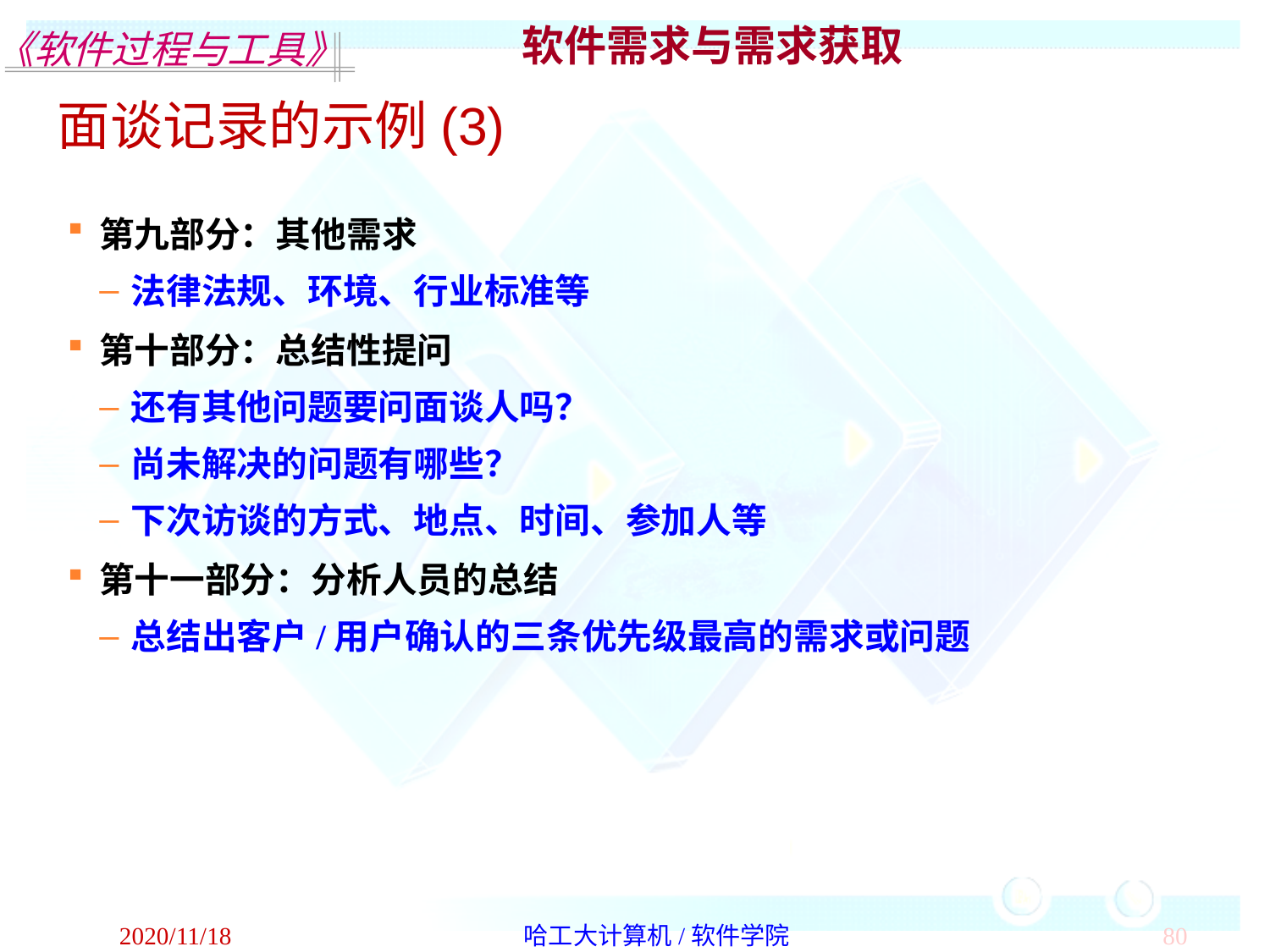

软件需求与需求获取
面谈记录的示例(3)
第九部分：其他需求
法律法规、环境、行业标准等
第十部分：总结性提问
还有其他问题要问面谈人吗？
尚未解决的问题有哪些？
下次访谈的方式、地点、时间、参加人等
第十一部分：分析人员的总结
总结出客户/用户确认的三条优先级最高的需求或问题